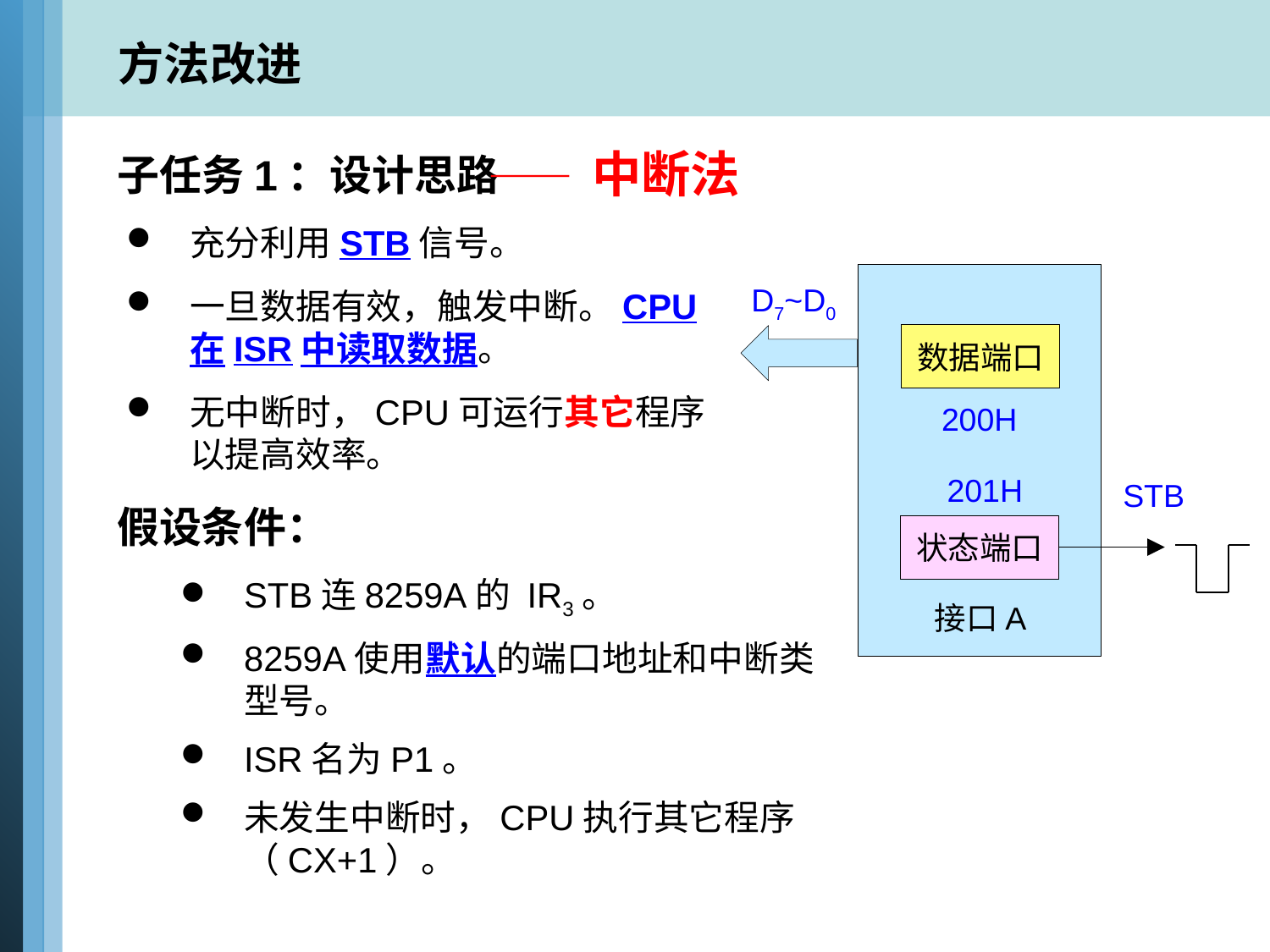

方法改进

—— 中断法
子任务1：设计思路
充分利用STB信号。
一旦数据有效，触发中断。CPU在ISR中读取数据。
无中断时，CPU可运行其它程序以提高效率。

D7~D0
数据端口

200H
201H
STB
状态端口
接口A
假设条件：
STB连8259A的 IR3。
8259A使用默认的端口地址和中断类型号。
ISR名为P1。
未发生中断时，CPU执行其它程序（CX+1）。
143